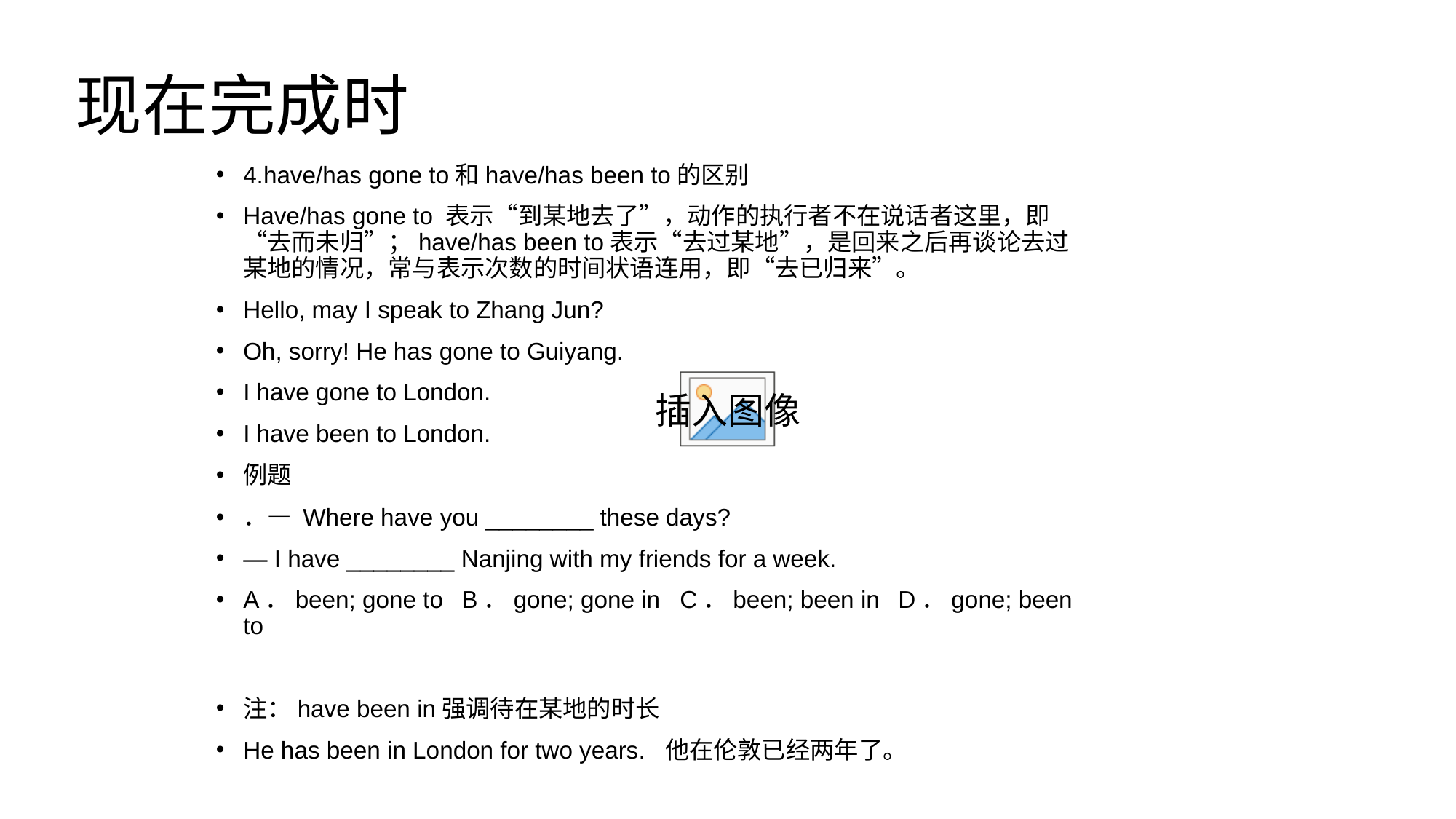

# 现在完成时
4.have/has gone to和have/has been to的区别
Have/has gone to 表示“到某地去了”，动作的执行者不在说话者这里，即“去而未归”；have/has been to表示“去过某地”，是回来之后再谈论去过某地的情况，常与表示次数的时间状语连用，即“去已归来”。
Hello, may I speak to Zhang Jun?
Oh, sorry! He has gone to Guiyang.
I have gone to London.
I have been to London.
例题

．— Where have you ________ these days?
— I have ________ Nanjing with my friends for a week.
A．been; gone to	B．gone; gone in	C．been; been in	D．gone; been to

注：have been in强调待在某地的时长
He has been in London for two years.  他在伦敦已经两年了。